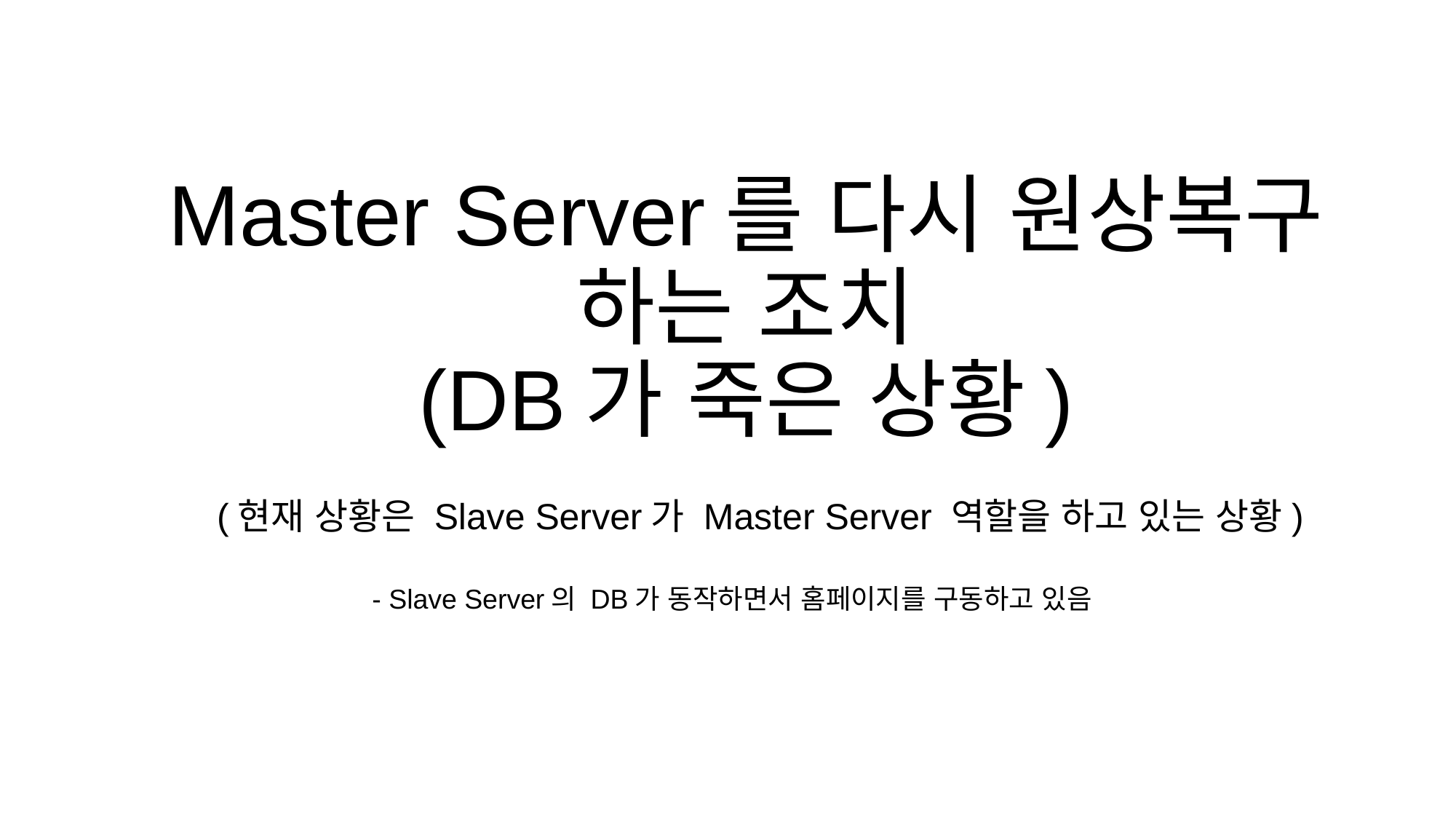

# Master Server를 다시 원상복구 하는 조치 (DB가 죽은 상황)
(현재 상황은 Slave Server가 Master Server 역할을 하고 있는 상황)
- Slave Server의 DB가 동작하면서 홈페이지를 구동하고 있음